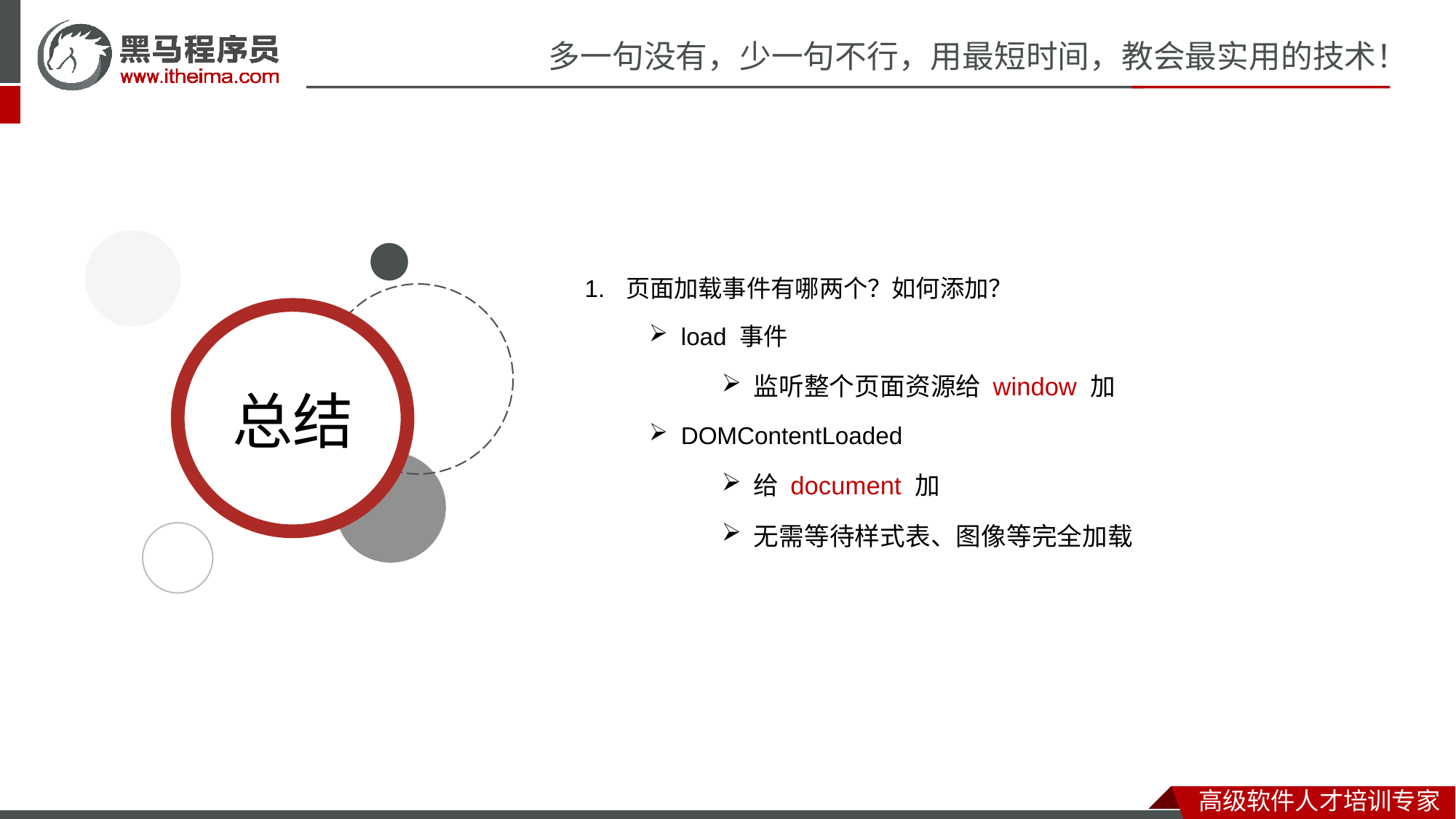

页面加载事件有哪两个？如何添加？
load 事件
监听整个页面资源给 window 加
DOMContentLoaded
给 document 加
无需等待样式表、图像等完全加载